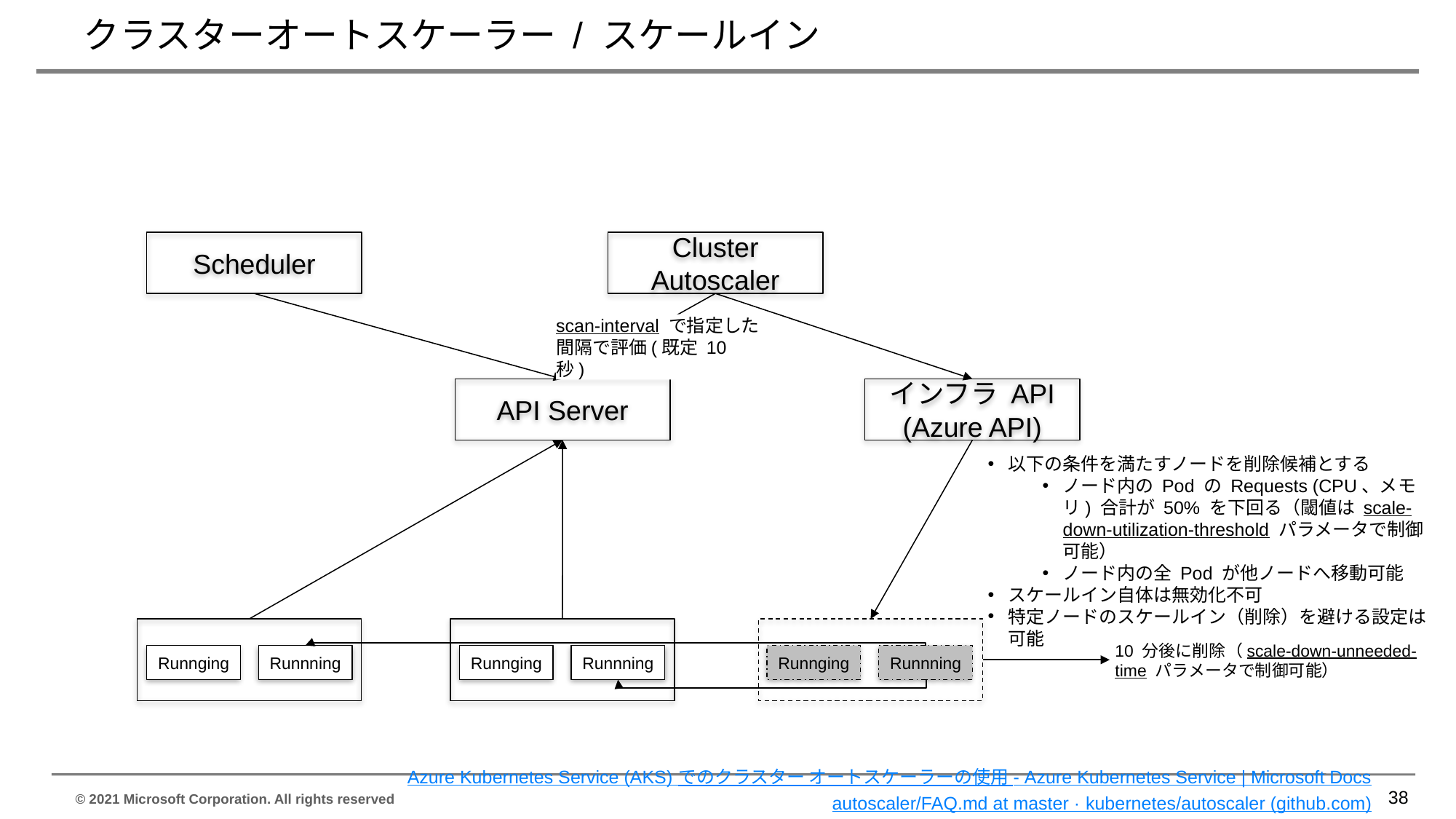

# クラスターオートスケーラー / スケールイン
Cluster Autoscaler
Scheduler
scan-interval で指定した間隔で評価(既定 10 秒)
API Server
インフラ API
(Azure API)
以下の条件を満たすノードを削除候補とする
ノード内の Pod の Requests (CPU、メモリ) 合計が 50% を下回る（閾値は scale-down-utilization-threshold パラメータで制御可能）
ノード内の全 Pod が他ノードへ移動可能
スケールイン自体は無効化不可
特定ノードのスケールイン（削除）を避ける設定は可能

10 分後に削除（scale-down-unneeded-time パラメータで制御可能）
Runnging
Runnning
Runnging
Runnning
Runnging
Runnning
Azure Kubernetes Service (AKS) でのクラスター オートスケーラーの使用 - Azure Kubernetes Service | Microsoft Docs
autoscaler/FAQ.md at master · kubernetes/autoscaler (github.com)
38